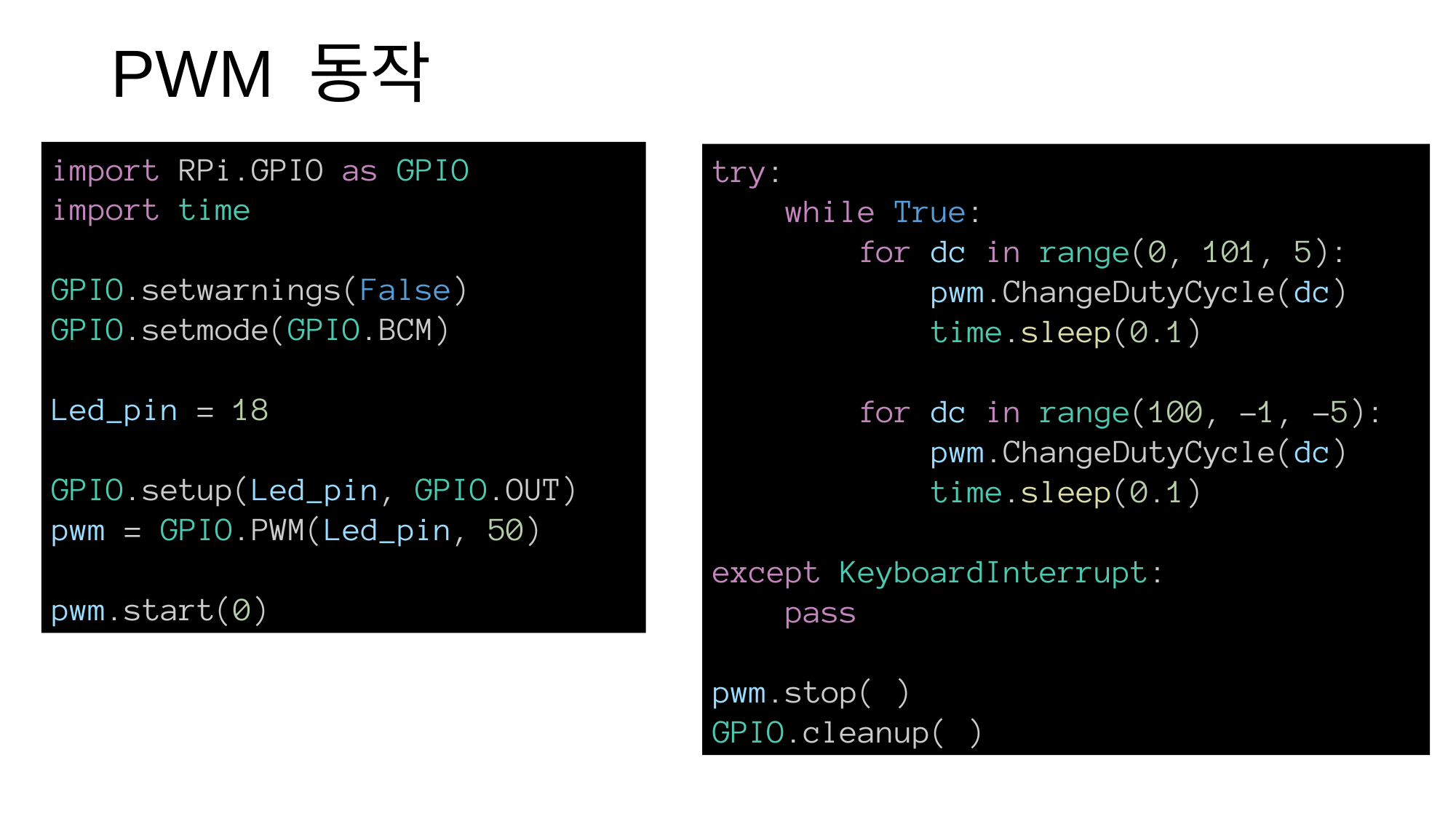

# PWM 동작
import RPi.GPIO as GPIO
import time
GPIO.setwarnings(False)
GPIO.setmode(GPIO.BCM)
Led_pin = 18
GPIO.setup(Led_pin, GPIO.OUT)
pwm = GPIO.PWM(Led_pin, 50)
pwm.start(0)
try:
    while True:
        for dc in range(0, 101, 5):
            pwm.ChangeDutyCycle(dc)
            time.sleep(0.1)

        for dc in range(100, -1, -5):
            pwm.ChangeDutyCycle(dc)
            time.sleep(0.1)
except KeyboardInterrupt:
    pass
pwm.stop( )
GPIO.cleanup( )